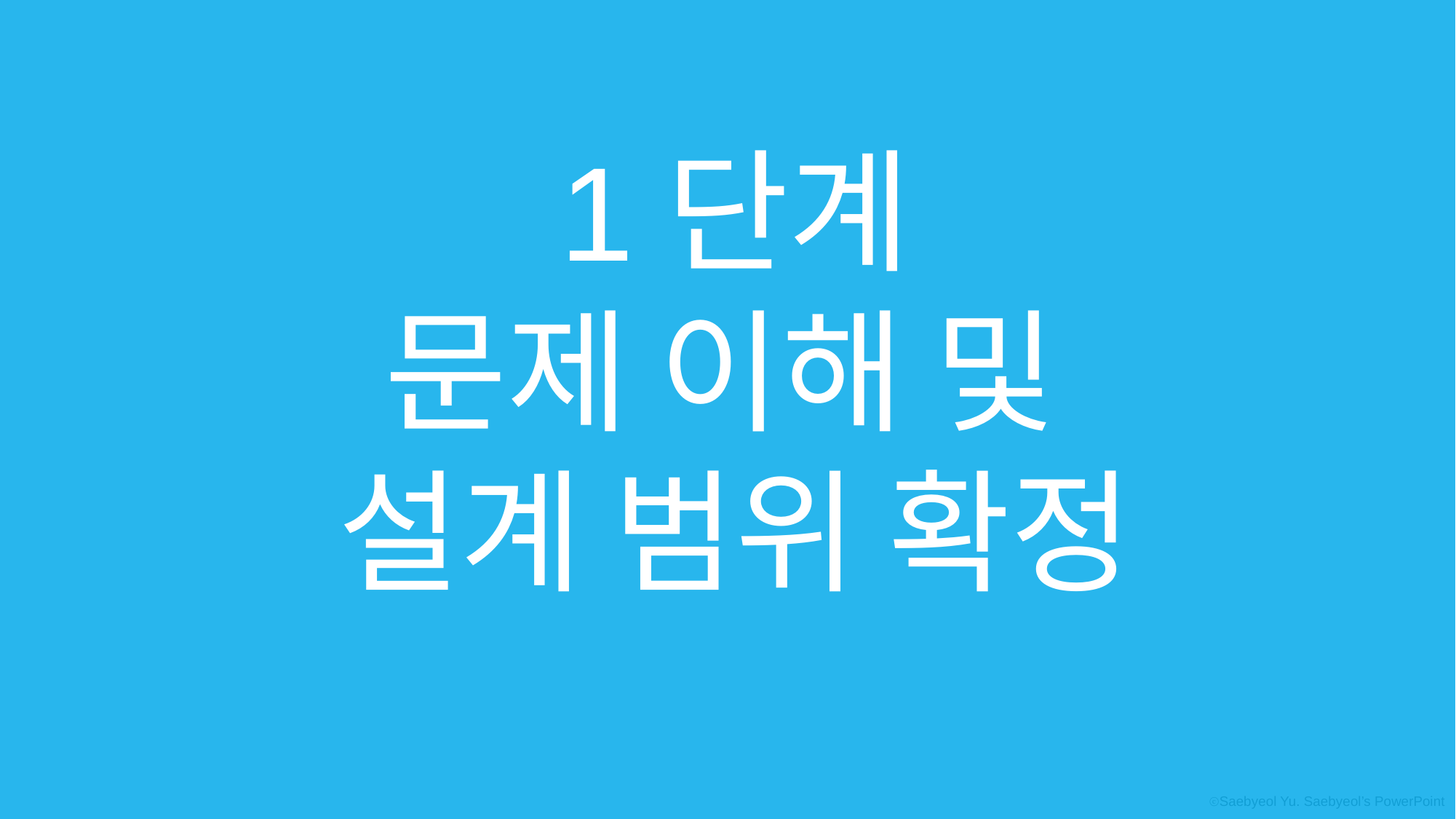

1단계
문제 이해 및
설계 범위 확정